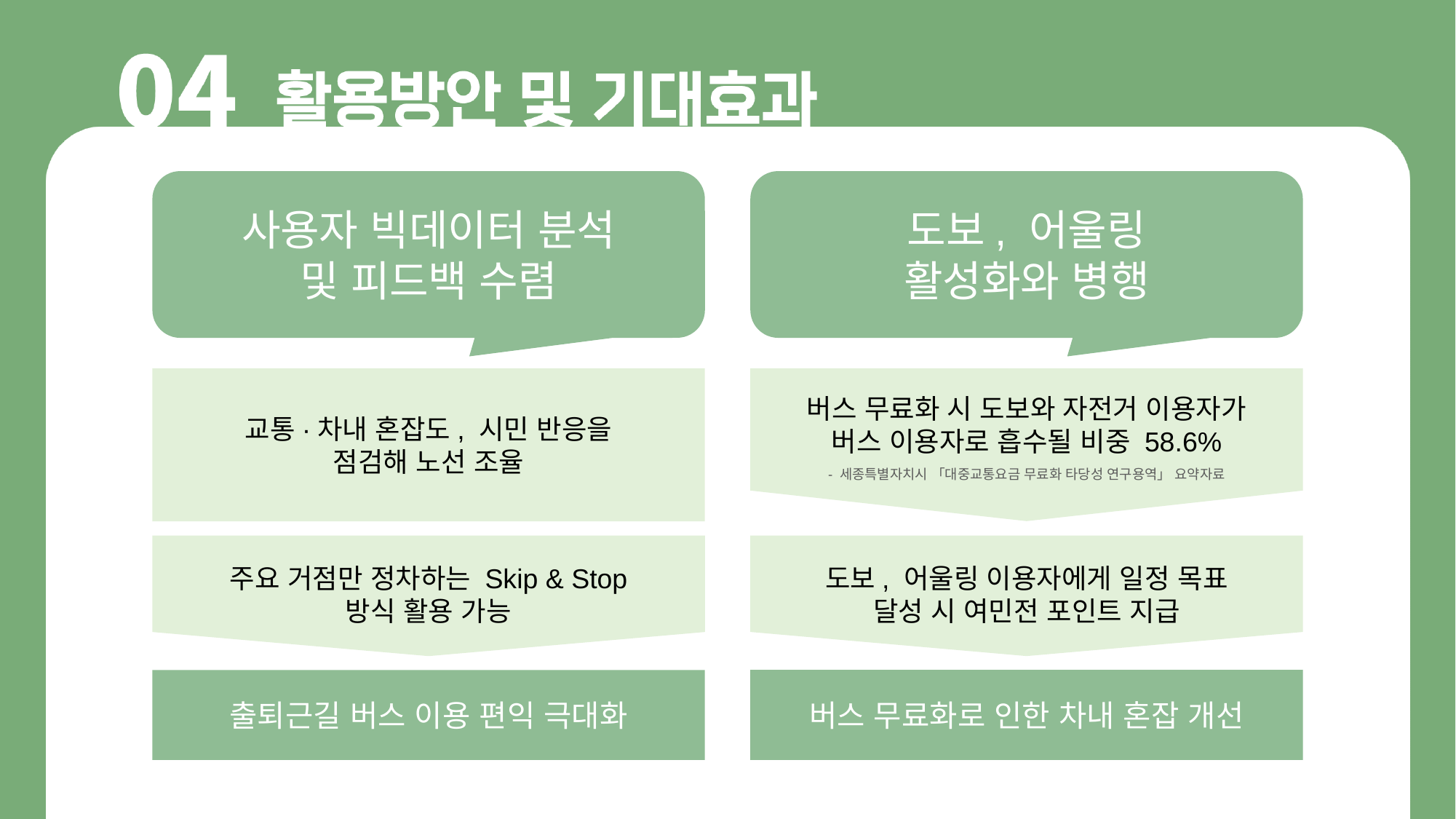

사용자 빅데이터 분석
및 피드백 수렴
도보, 어울링
활성화와 병행
교통·차내 혼잡도, 시민 반응을
점검해 노선 조율
버스 무료화 시 도보와 자전거 이용자가
버스 이용자로 흡수될 비중 58.6%
- 세종특별자치시 「대중교통요금 무료화 타당성 연구용역」 요약자료
도보, 어울링 이용자에게 일정 목표
달성 시 여민전 포인트 지급
주요 거점만 정차하는 Skip & Stop
방식 활용 가능
버스 무료화로 인한 차내 혼잡 개선
출퇴근길 버스 이용 편익 극대화
26